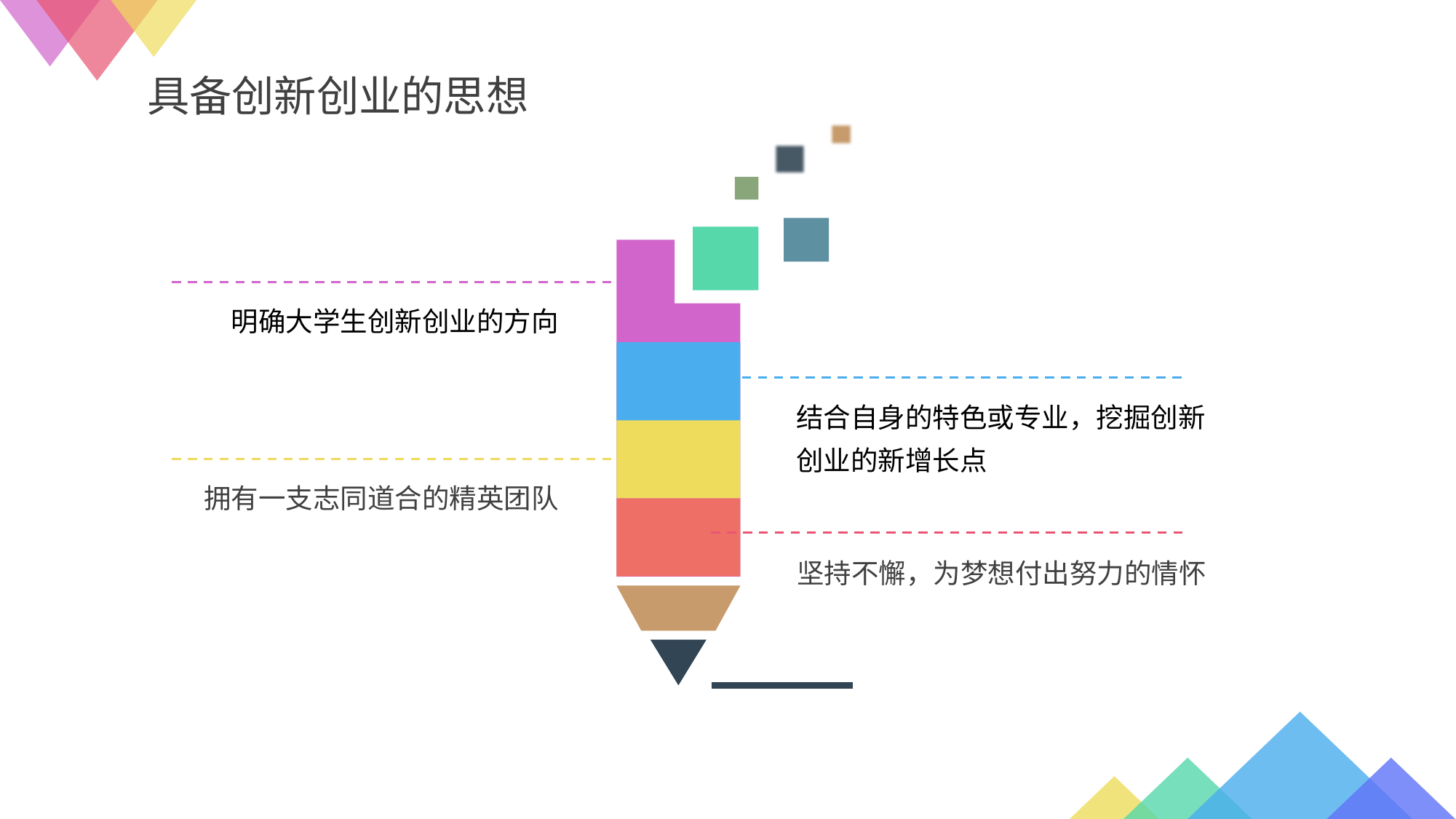

具备创新创业的思想

明确大学生创新创业的方向
结合自身的特色或专业，挖掘创新创业的新增长点
拥有一支志同道合的精英团队
坚持不懈，为梦想付出努力的情怀